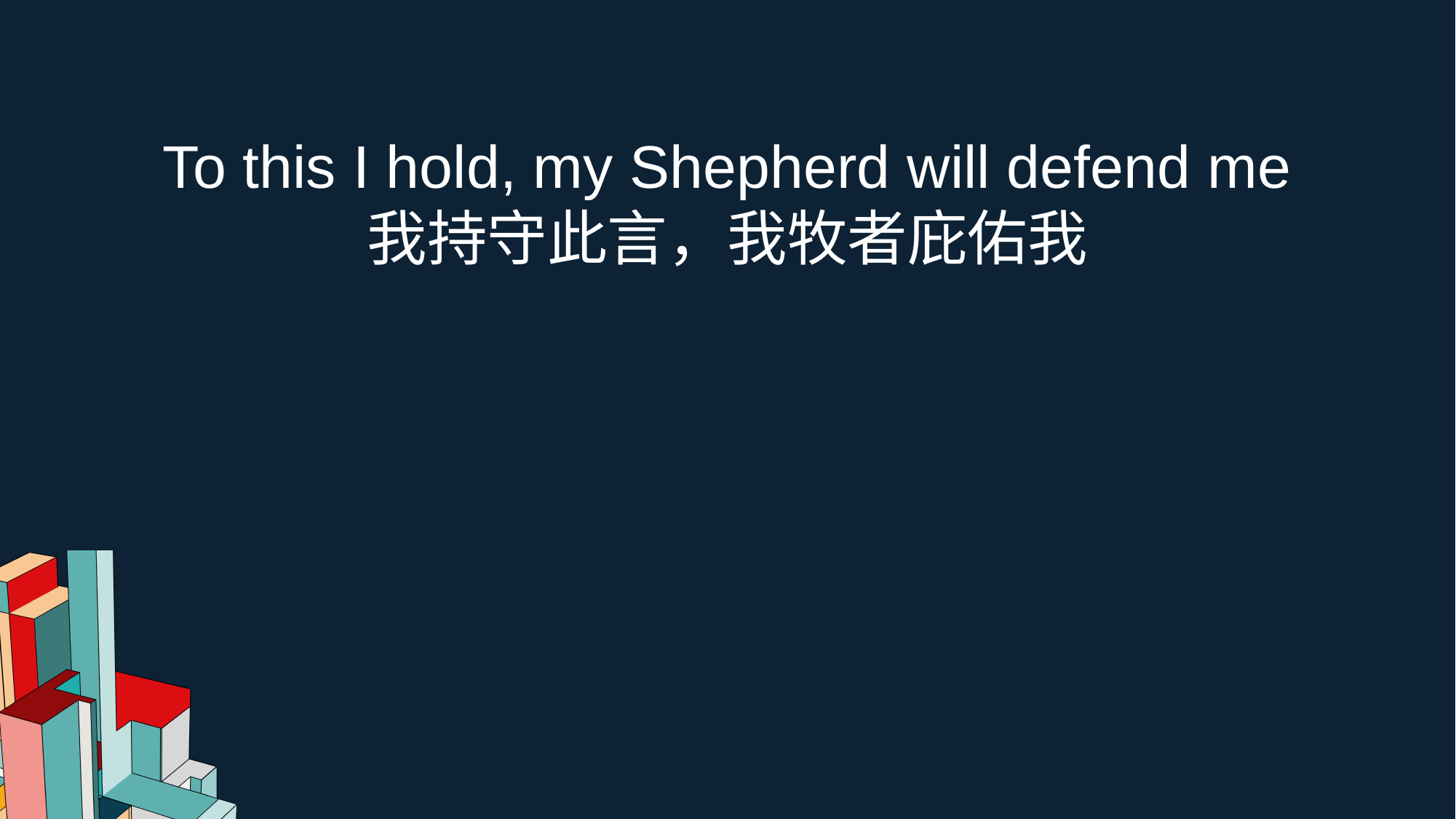

To this I hold, my Shepherd will defend me
我持守此言，我牧者庇佑我